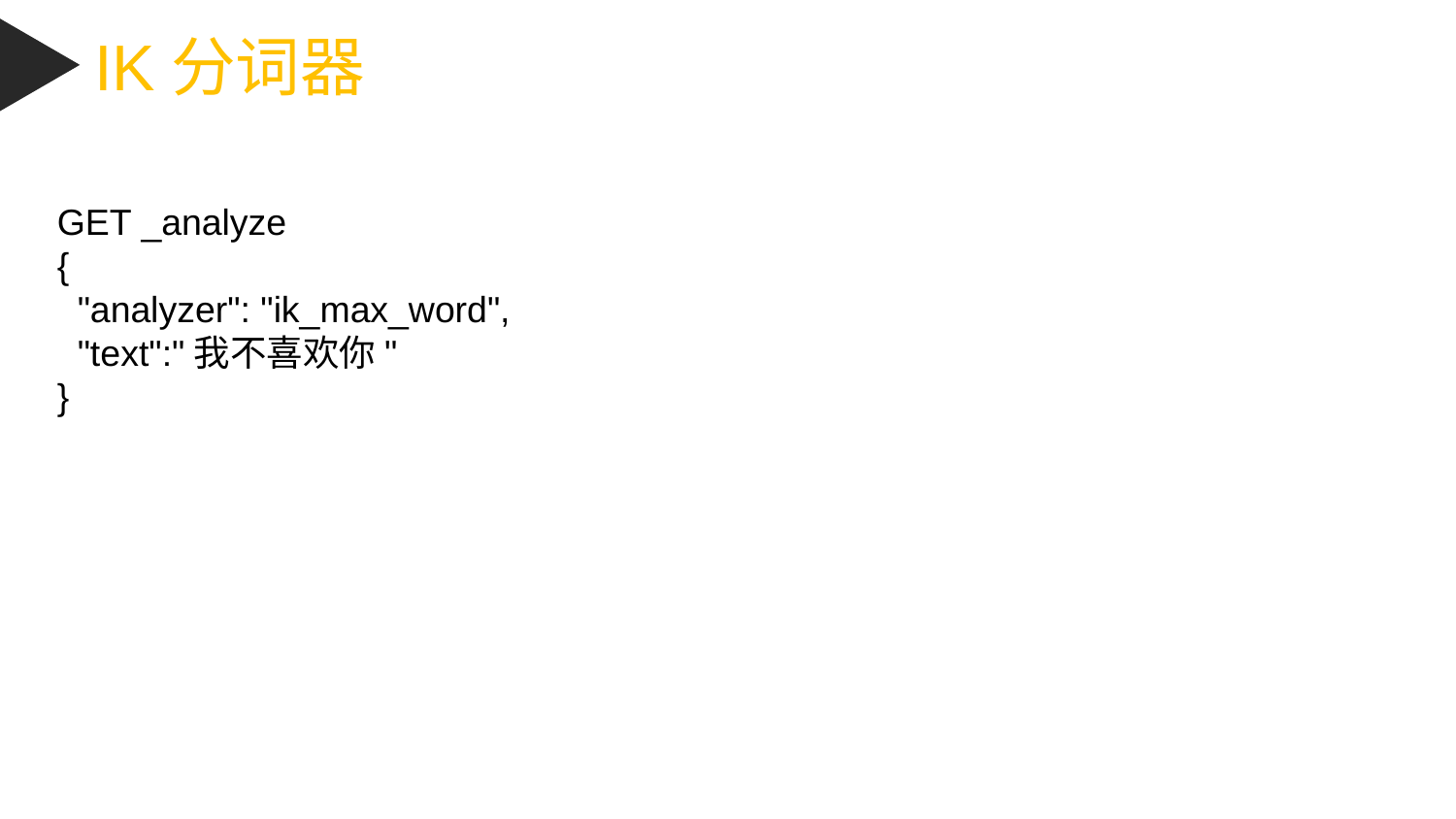

IK分词器

GET _analyze
{
  "analyzer": "ik_max_word",
  "text":"我不喜欢你"
}